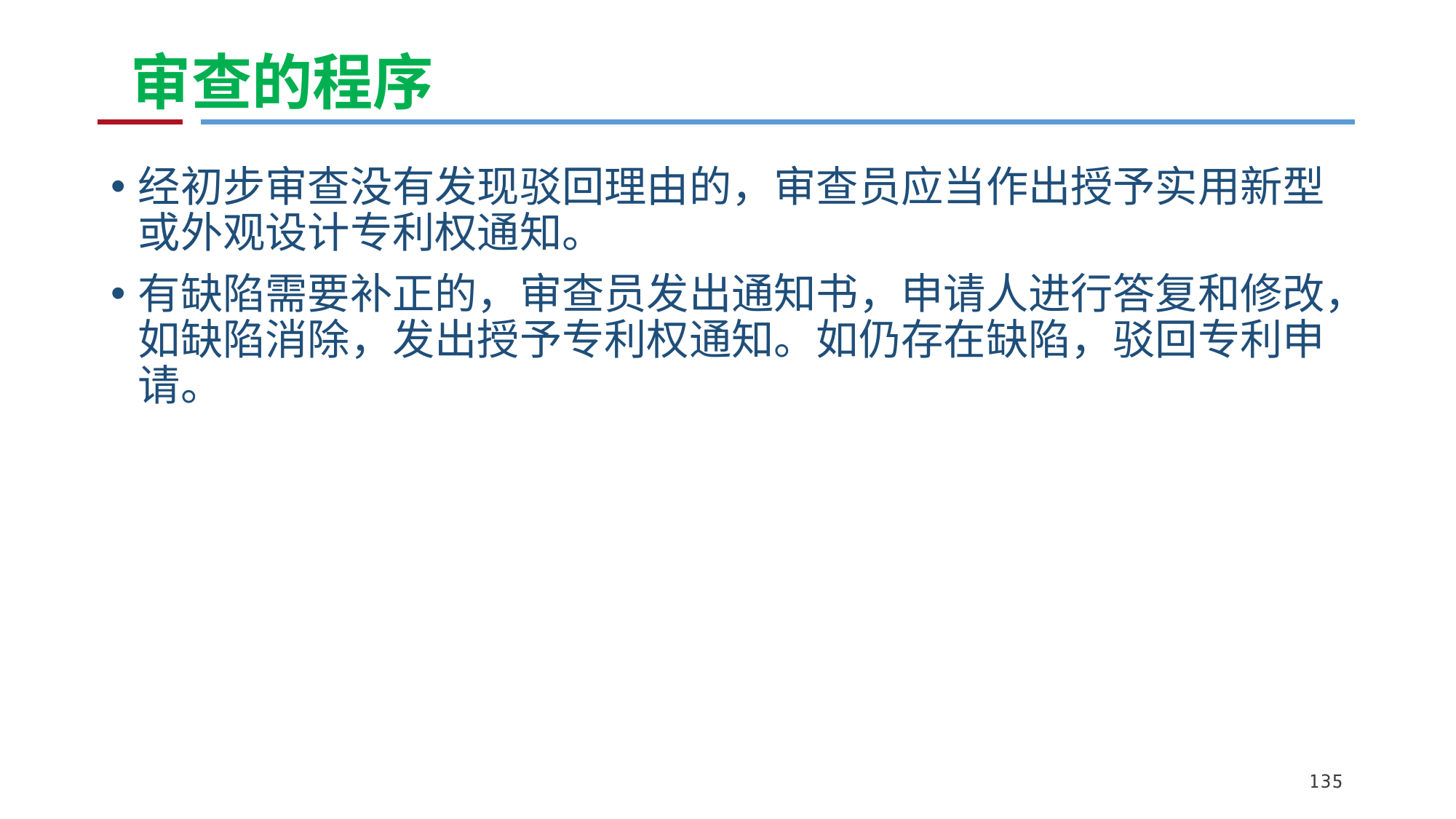

# 审查的程序
经初步审查没有发现驳回理由的，审查员应当作出授予实用新型或外观设计专利权通知。
有缺陷需要补正的，审查员发出通知书，申请人进行答复和修改，如缺陷消除，发出授予专利权通知。如仍存在缺陷，驳回专利申请。
135